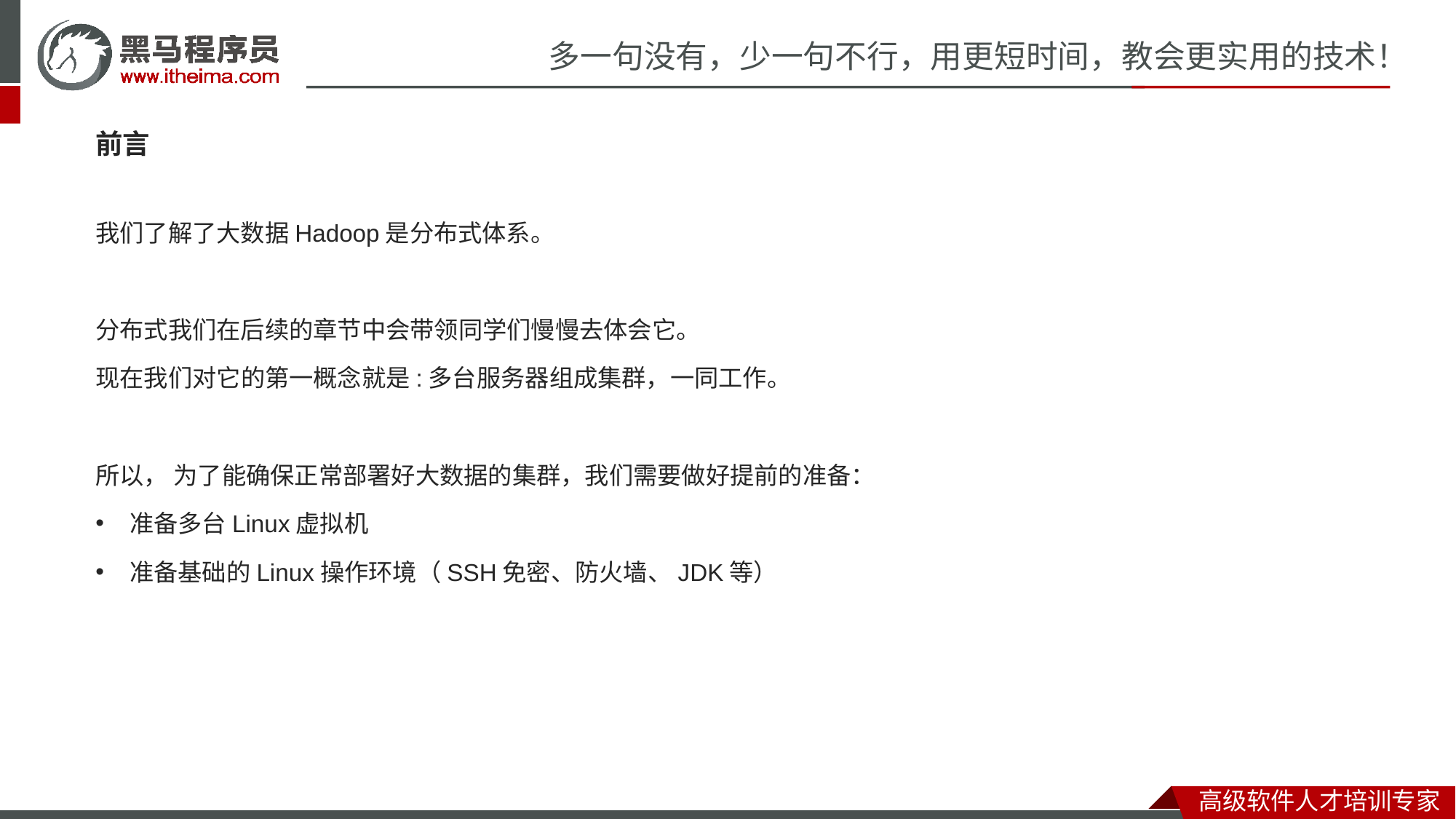

前言
我们了解了大数据Hadoop是分布式体系。

分布式我们在后续的章节中会带领同学们慢慢去体会它。
现在我们对它的第一概念就是:多台服务器组成集群，一同工作。

所以， 为了能确保正常部署好大数据的集群，我们需要做好提前的准备：
准备多台Linux虚拟机
准备基础的Linux操作环境（SSH免密、防火墙、JDK等）